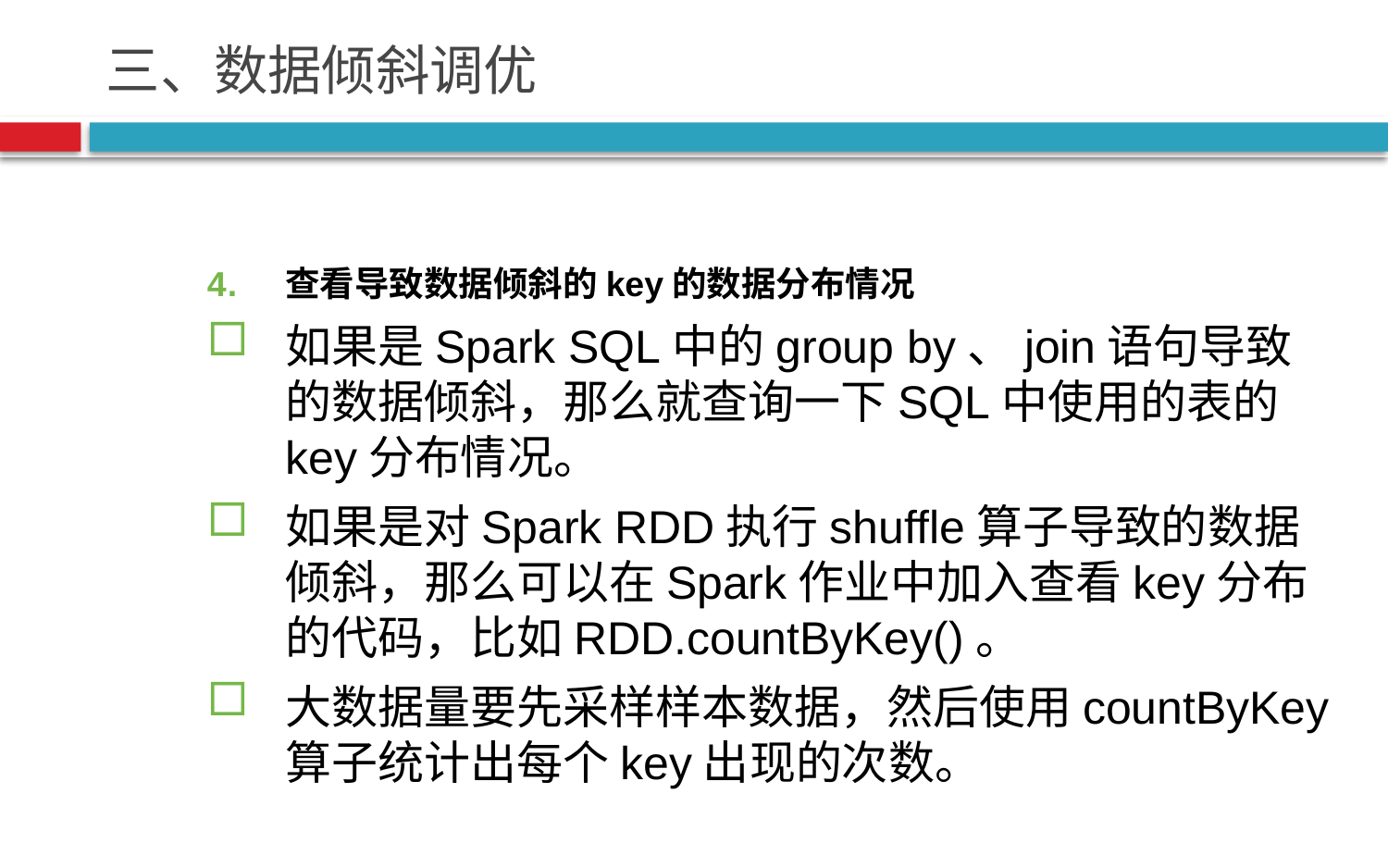

# 三、数据倾斜调优
查看导致数据倾斜的key的数据分布情况
如果是Spark SQL中的group by、join语句导致的数据倾斜，那么就查询一下SQL中使用的表的key分布情况。
如果是对Spark RDD执行shuffle算子导致的数据倾斜，那么可以在Spark作业中加入查看key分布的代码，比如RDD.countByKey()。
大数据量要先采样样本数据，然后使用countByKey算子统计出每个key出现的次数。